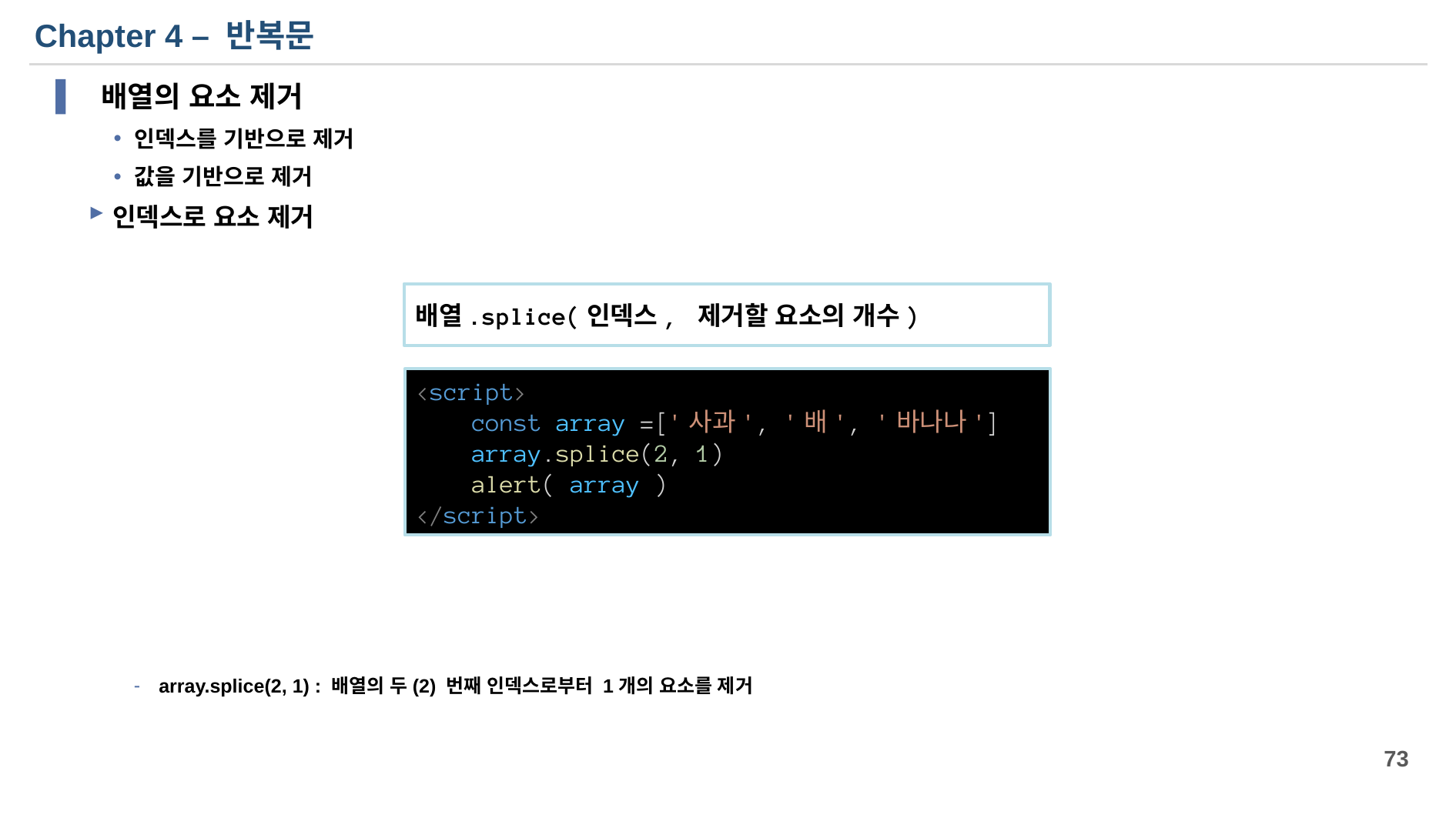

# Chapter 4 – 반복문
 배열의 요소 제거
인덱스를 기반으로 제거
값을 기반으로 제거
인덱스로 요소 제거

array.splice(2, 1) : 배열의 두(2) 번째 인덱스로부터 1개의 요소를 제거

배열.splice(인덱스, 제거할 요소의 개수)
<script>
    const array =['사과', '배', '바나나']
    array.splice(2, 1)
    alert( array )
</script>
73